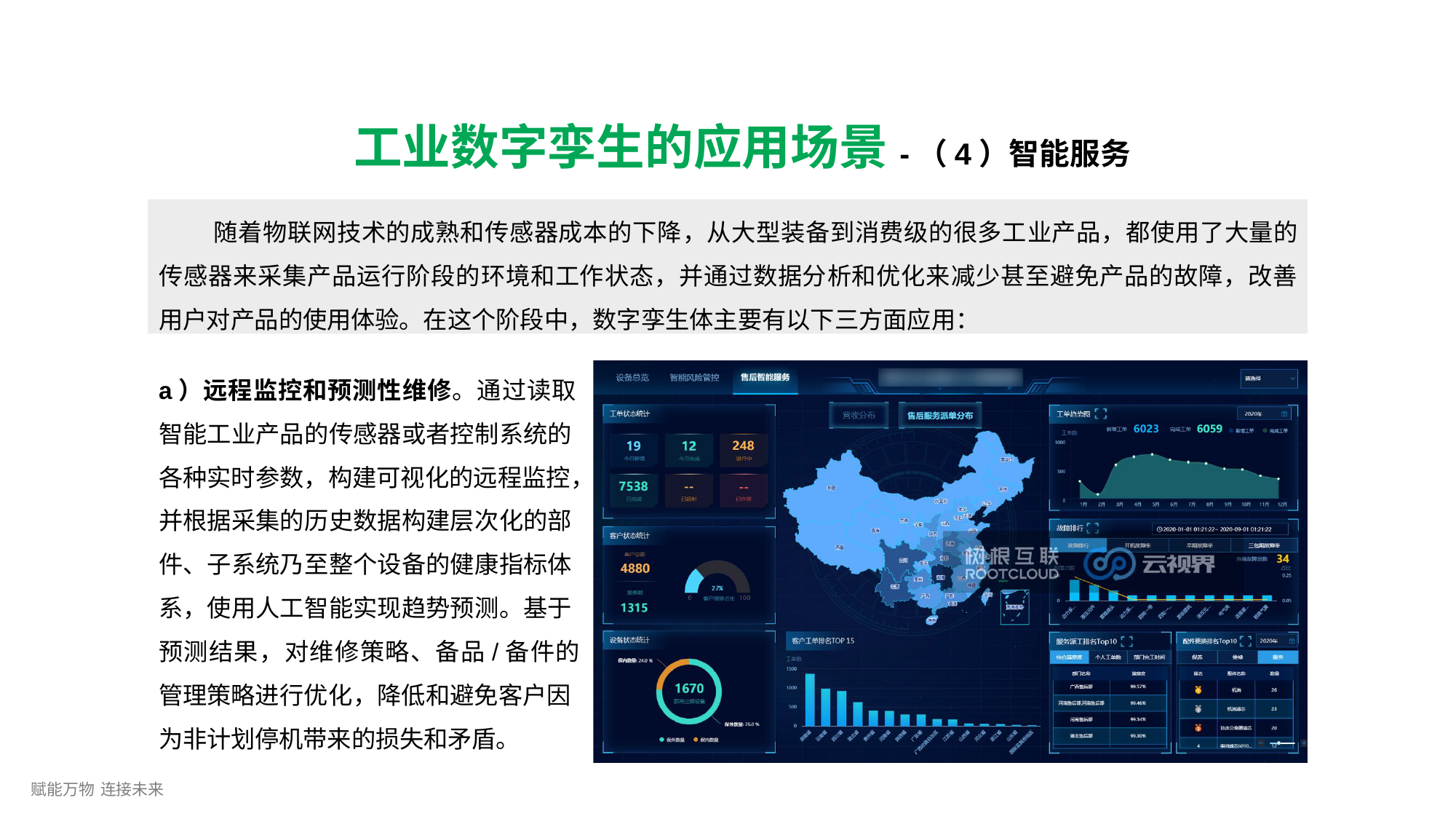

# 工业数字孪生的应用场景-（4）智能服务
随着物联网技术的成熟和传感器成本的下降，从大型装备到消费级的很多工业产品，都使用了大量的 传感器来采集产品运行阶段的环境和工作状态，并通过数据分析和优化来减少甚至避免产品的故障，改善 用户对产品的使用体验。在这个阶段中，数字孪生体主要有以下三方面应用：
a）远程监控和预测性维修。通过读取
智能工业产品的传感器或者控制系统的 各种实时参数，构建可视化的远程监控， 并根据采集的历史数据构建层次化的部 件、子系统乃至整个设备的健康指标体 系，使用人工智能实现趋势预测。基于 预测结果，对维修策略、备品/备件的 管理策略进行优化，降低和避免客户因 为非计划停机带来的损失和矛盾。

赋能万物 连接未来